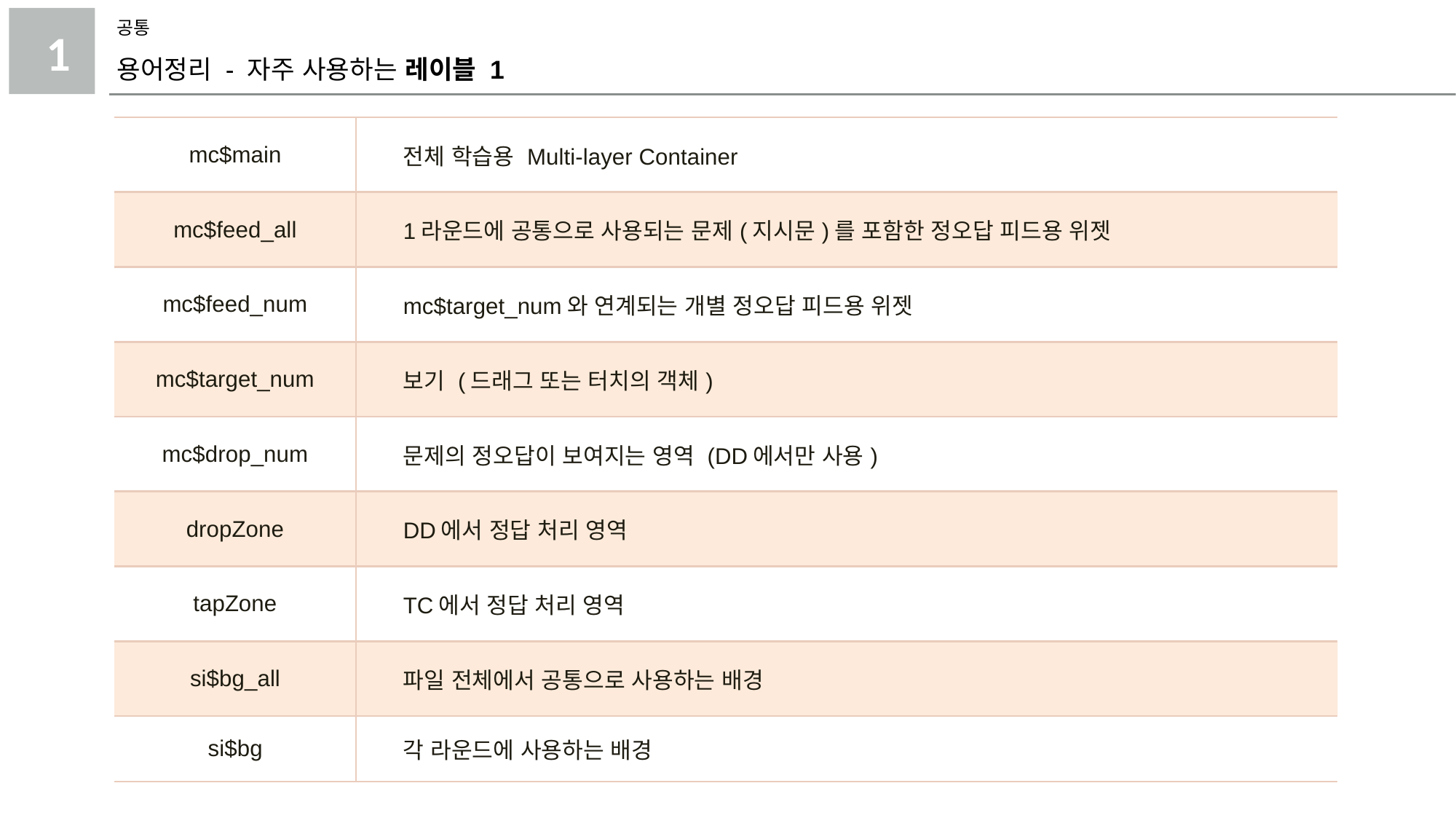

공통
1
용어정리 - 자주 사용하는 레이블 1
| mc$main | 전체 학습용 Multi-layer Container |
| --- | --- |
| mc$feed\_all | 1라운드에 공통으로 사용되는 문제(지시문)를 포함한 정오답 피드용 위젯 |
| mc$feed\_num | mc$target\_num와 연계되는 개별 정오답 피드용 위젯 |
| mc$target\_num | 보기 (드래그 또는 터치의 객체) |
| mc$drop\_num | 문제의 정오답이 보여지는 영역 (DD에서만 사용) |
| dropZone | DD에서 정답 처리 영역 |
| tapZone | TC에서 정답 처리 영역 |
| si$bg\_all | 파일 전체에서 공통으로 사용하는 배경 |
| si$bg | 각 라운드에 사용하는 배경 |